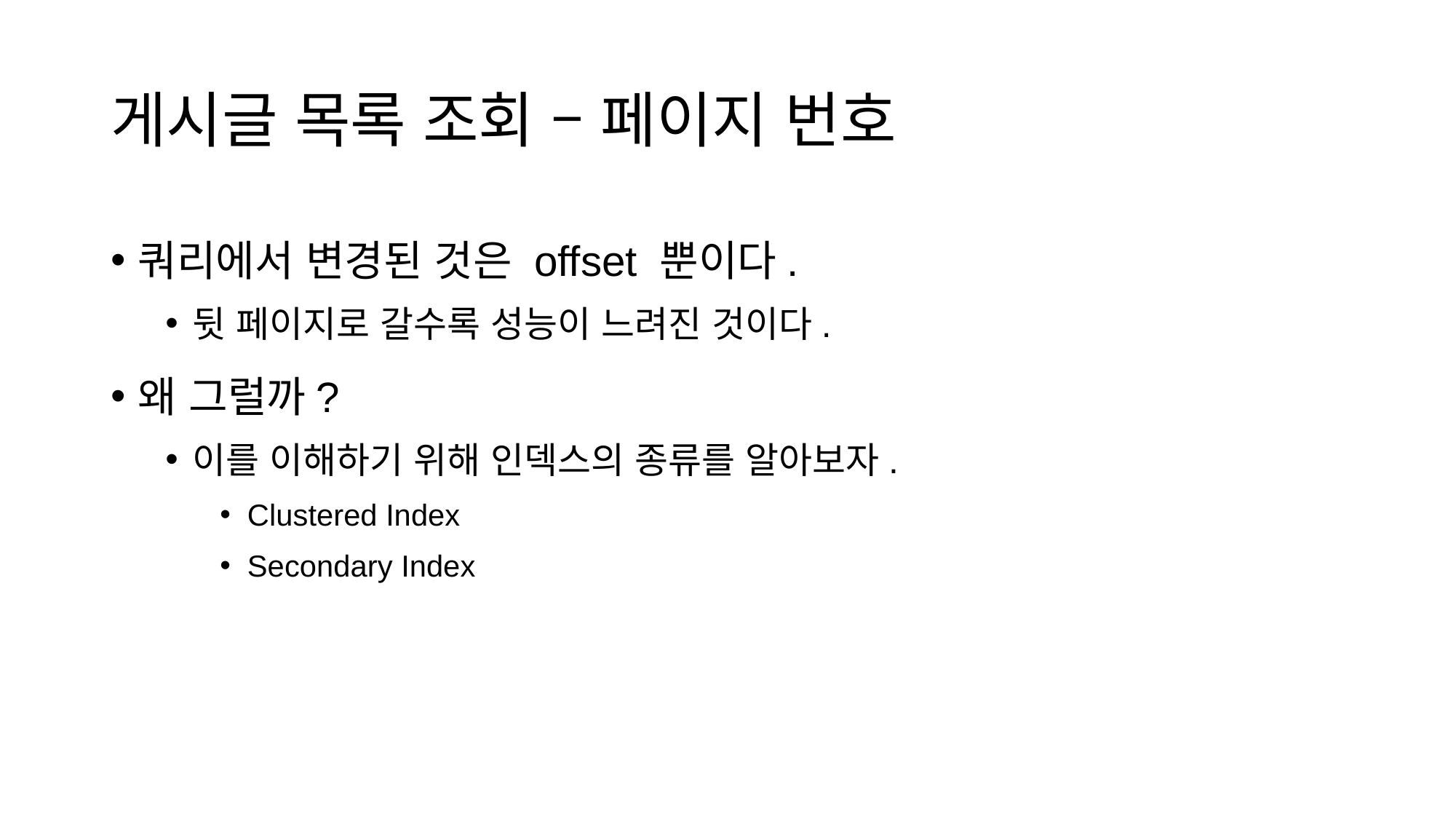

# 게시글 목록 조회 – 페이지 번호
쿼리에서 변경된 것은 offset 뿐이다.
뒷 페이지로 갈수록 성능이 느려진 것이다.
왜 그럴까?
이를 이해하기 위해 인덱스의 종류를 알아보자.
Clustered Index
Secondary Index